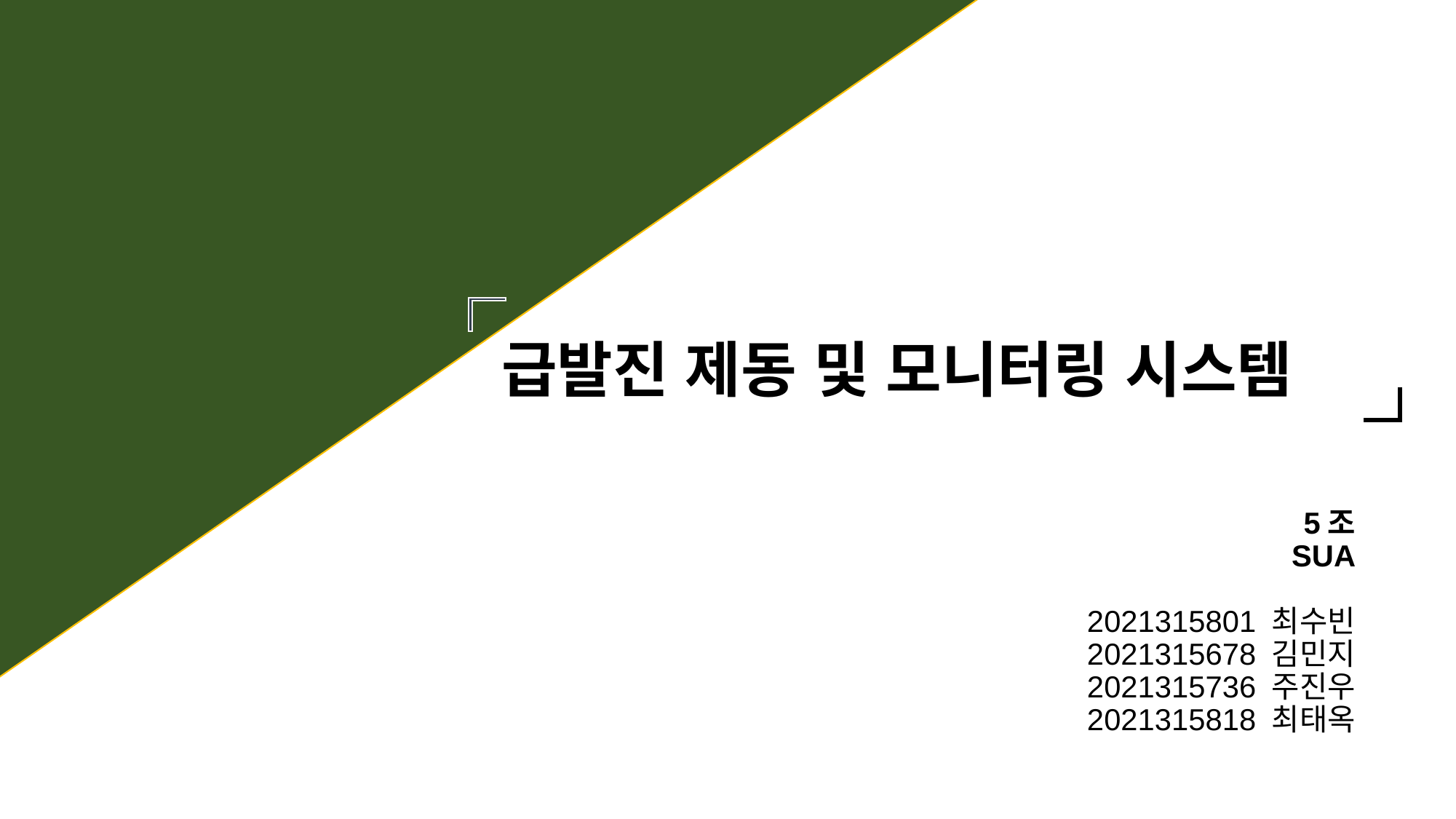

# 급발진 제동 및 모니터링 시스템

5조
SUA

2021315801 최수빈
2021315678 김민지
2021315736 주진우
2021315818 최태옥